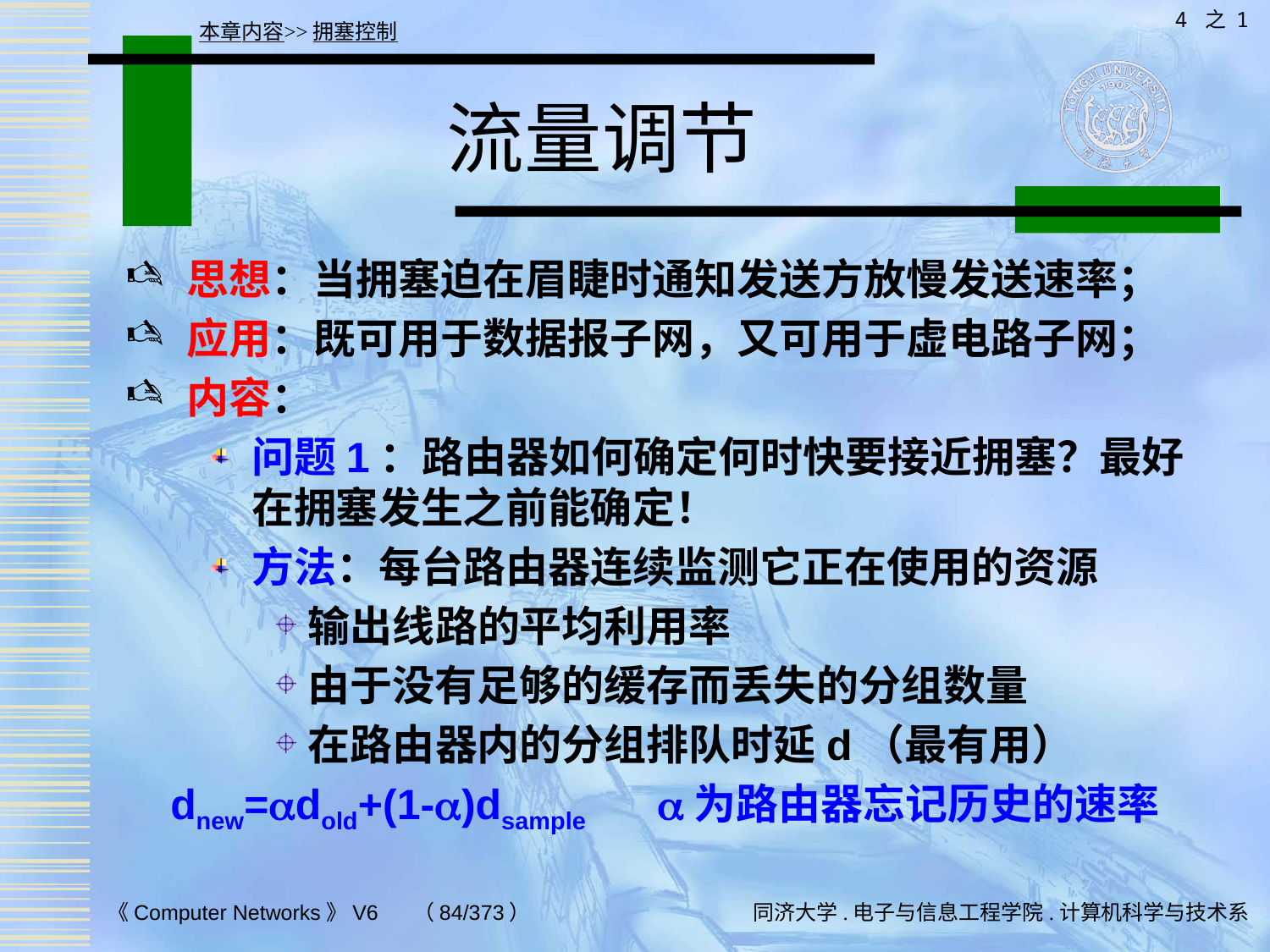

4 之 1
本章内容>>拥塞控制
# 流量调节
思想：当拥塞迫在眉睫时通知发送方放慢发送速率；
应用：既可用于数据报子网，又可用于虚电路子网；
内容：
问题1：路由器如何确定何时快要接近拥塞？最好在拥塞发生之前能确定！
方法：每台路由器连续监测它正在使用的资源
输出线路的平均利用率
由于没有足够的缓存而丢失的分组数量
在路由器内的分组排队时延d（最有用）
dnew=αdold+(1-α)dsample      α为路由器忘记历史的速率